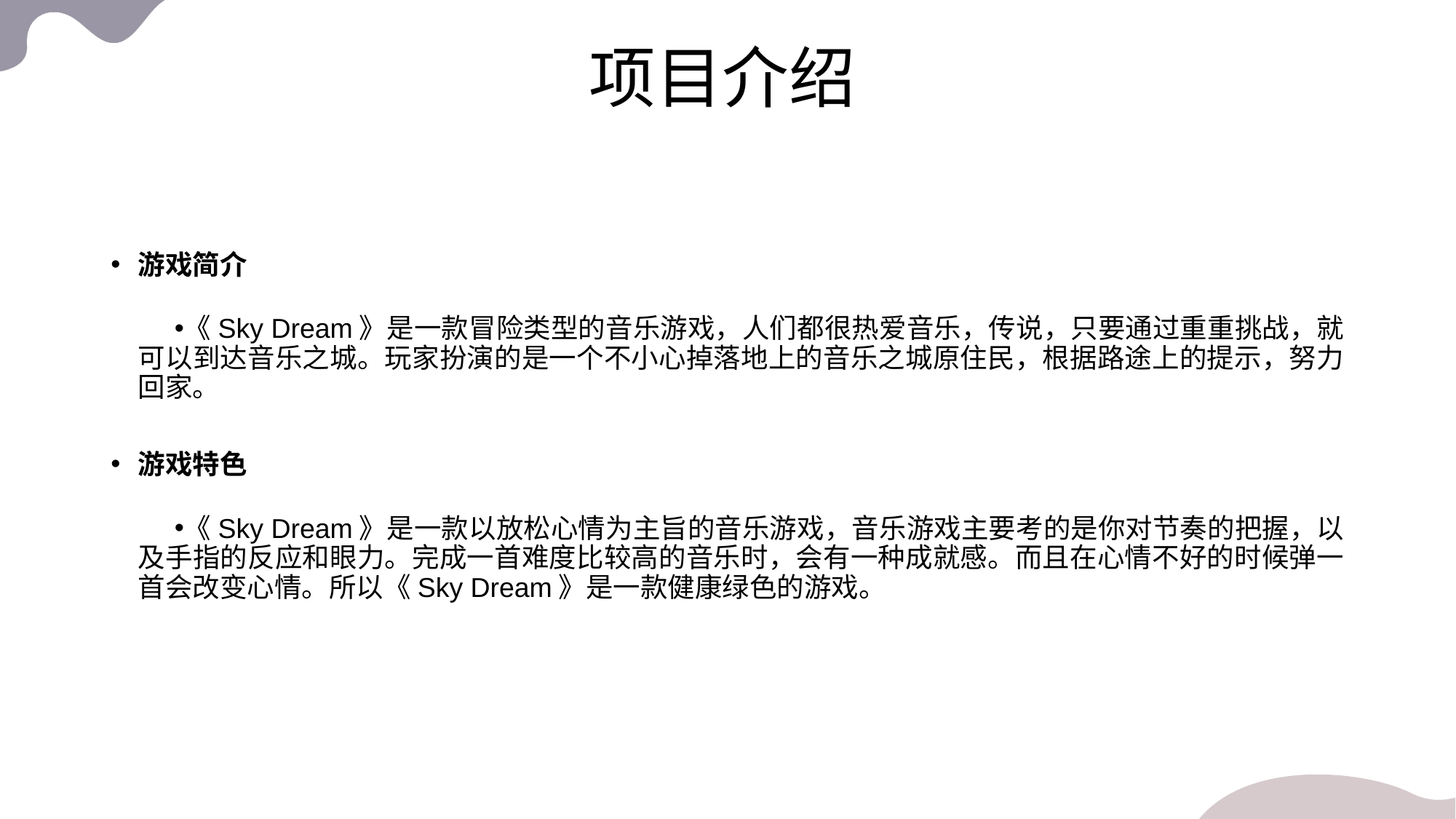

# 项目介绍
游戏简介
《Sky Dream》是一款冒险类型的音乐游戏，人们都很热爱音乐，传说，只要通过重重挑战，就可以到达音乐之城。玩家扮演的是一个不小心掉落地上的音乐之城原住民，根据路途上的提示，努力回家。
游戏特色
《Sky Dream》是一款以放松心情为主旨的音乐游戏，音乐游戏主要考的是你对节奏的把握，以及手指的反应和眼力。完成一首难度比较高的音乐时，会有一种成就感。而且在心情不好的时候弹一首会改变心情。所以《Sky Dream》是一款健康绿色的游戏。